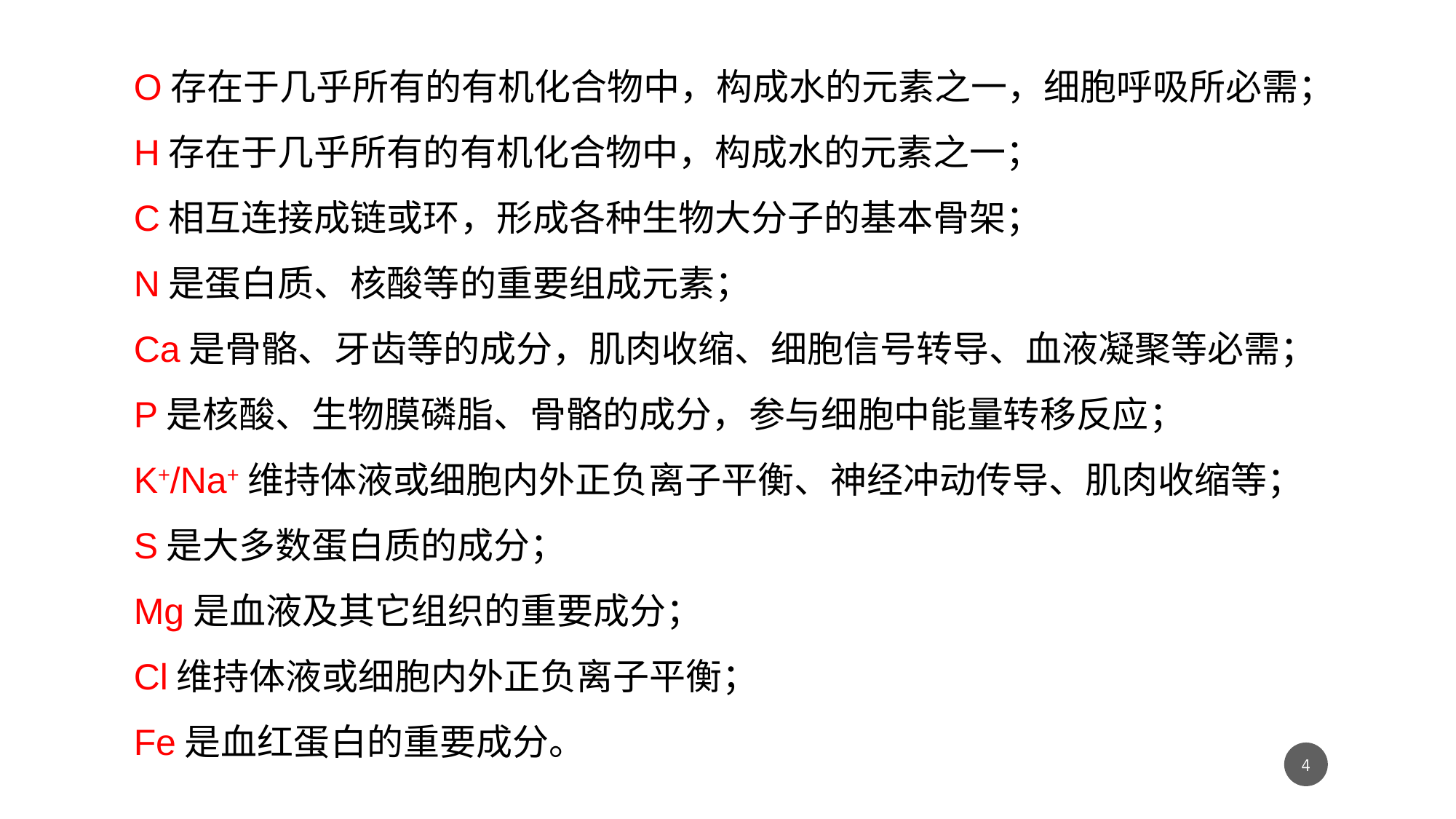

O存在于几乎所有的有机化合物中，构成水的元素之一，细胞呼吸所必需；
H存在于几乎所有的有机化合物中，构成水的元素之一；
C相互连接成链或环，形成各种生物大分子的基本骨架；
N是蛋白质、核酸等的重要组成元素；
Ca是骨骼、牙齿等的成分，肌肉收缩、细胞信号转导、血液凝聚等必需；
P是核酸、生物膜磷脂、骨骼的成分，参与细胞中能量转移反应；
K+/Na+维持体液或细胞内外正负离子平衡、神经冲动传导、肌肉收缩等；
S是大多数蛋白质的成分；
Mg是血液及其它组织的重要成分；
Cl维持体液或细胞内外正负离子平衡；
Fe是血红蛋白的重要成分。
4